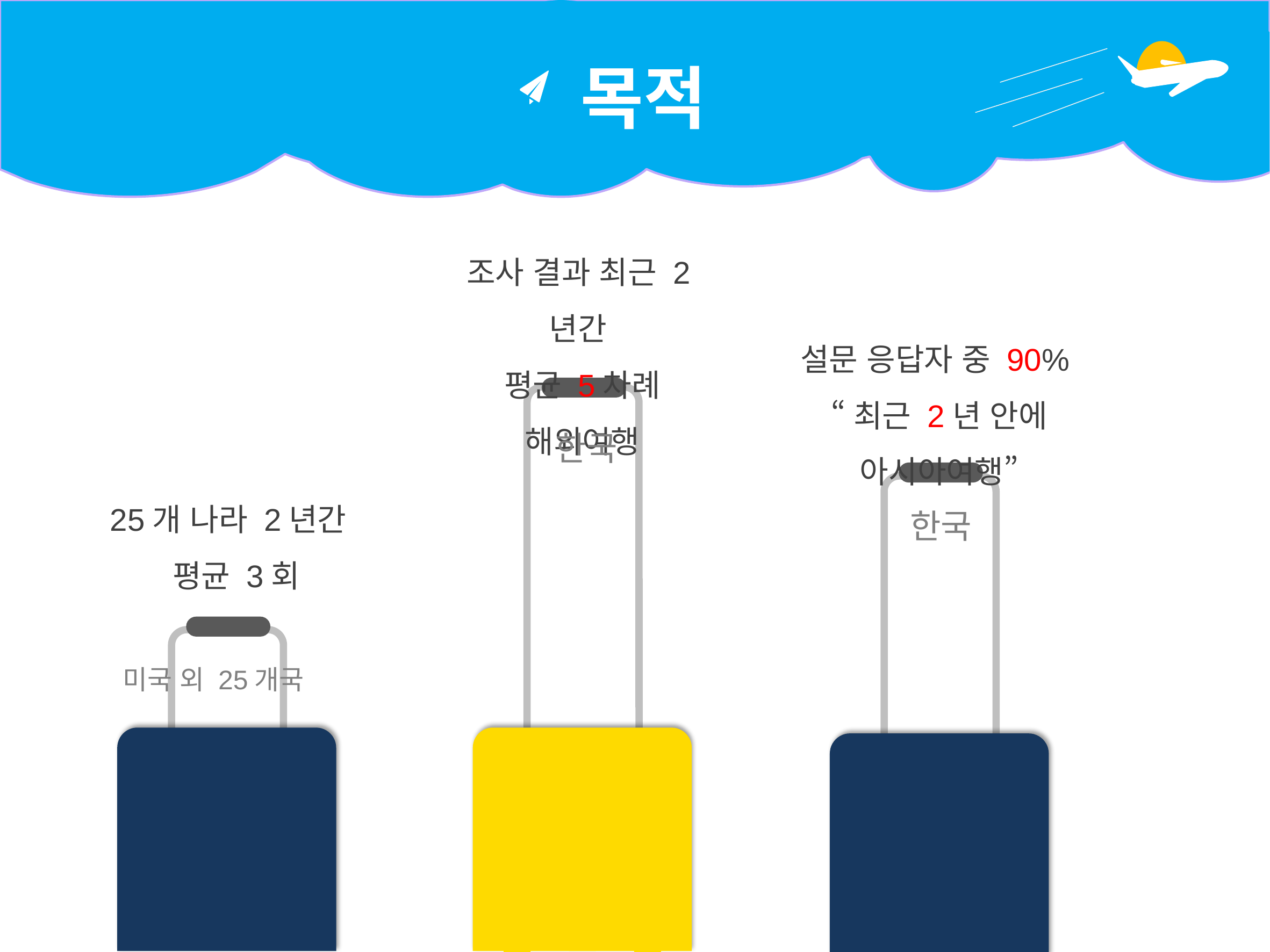

목적

조사 결과 최근 2년간
평균 5차례 해외여행

한국
설문 응답자 중 90%
“최근 2년 안에 아시아여행”

한국

25개 나라 2년간
 평균 3회

미국 외 25개국